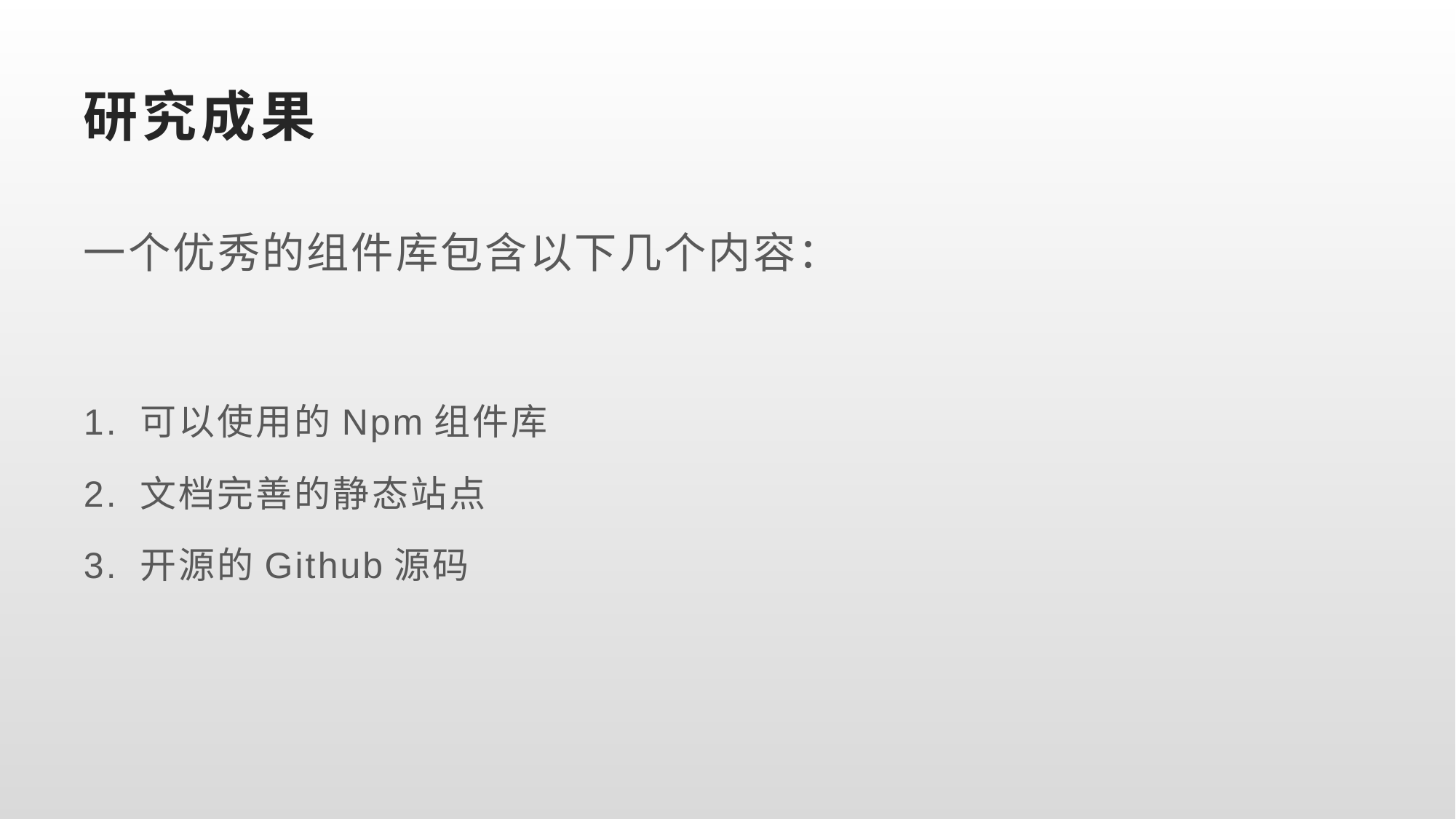

# 研究成果

一个优秀的组件库包含以下几个内容：

1. 可以使用的Npm组件库
2. 文档完善的静态站点
3. 开源的Github源码